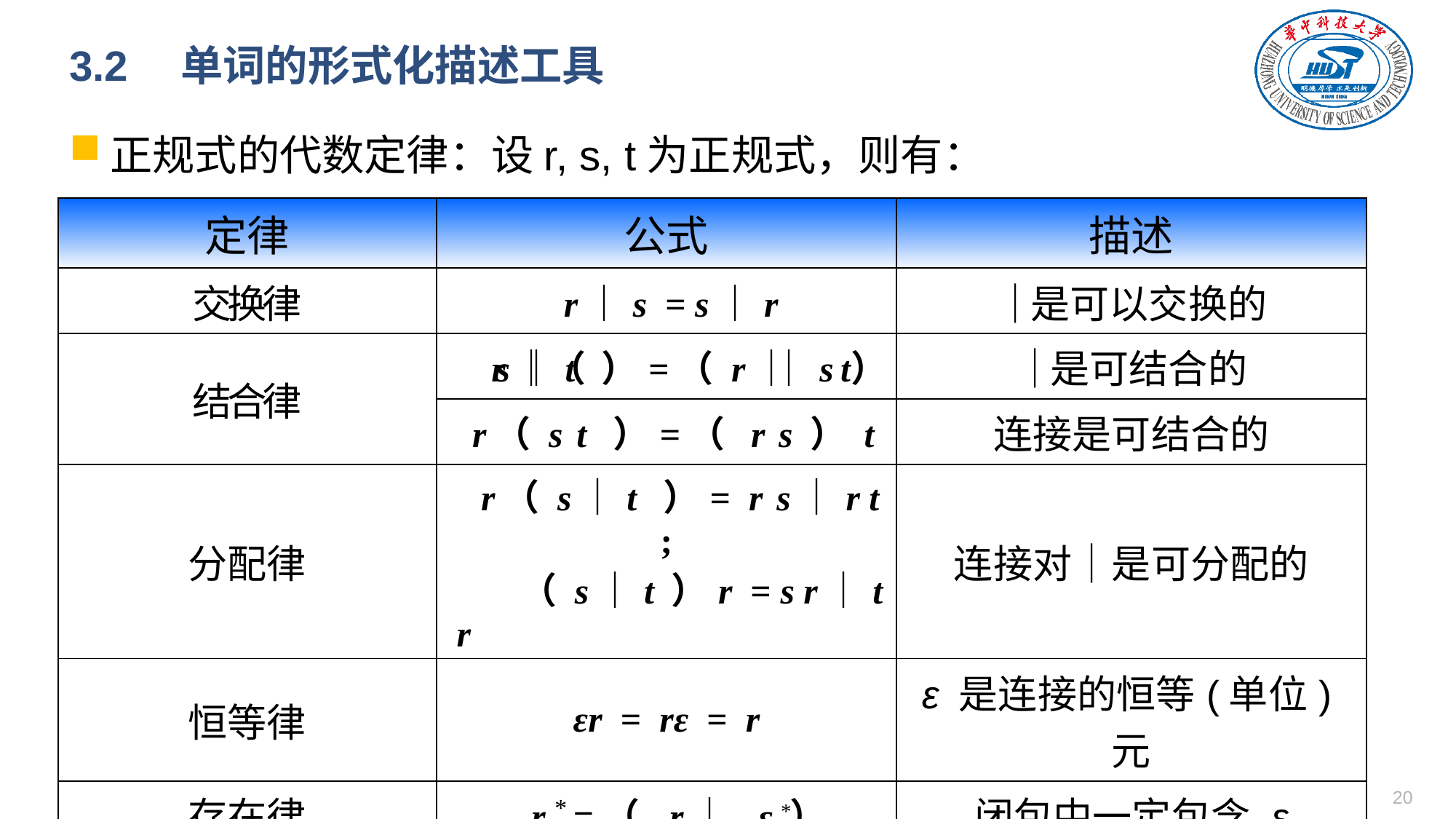

# 3.2　单词的形式化描述工具
正规式的代数定律：设r, s, t为正规式，则有：
| 定律 | 公式 | 描述 |
| --- | --- | --- |
| 交换律 | r｜s = s｜r | ｜是可以交换的 |
| 结合律 | r｜（ s｜t ）=（ r｜ s ） ｜ t | ｜是可结合的 |
|  | r（ s t ）=（ r s ） t | 连接是可结合的 |
| 分配律 | r（ s｜t ）= r s｜r t ; （ s｜t ）r = s r｜t r | 连接对｜是可分配的 |
| 恒等律 | εr = rε = r | ε 是连接的恒等(单位)元 |
| 存在律 | r \* = （ r｜ ε ） \* | 闭包中一定包含 ε |
| 幂等律 | r \*\*= r \* | \* 具有幂等性 |
| “或”的抽取律 | r | r = r | |是可消重的 |
20